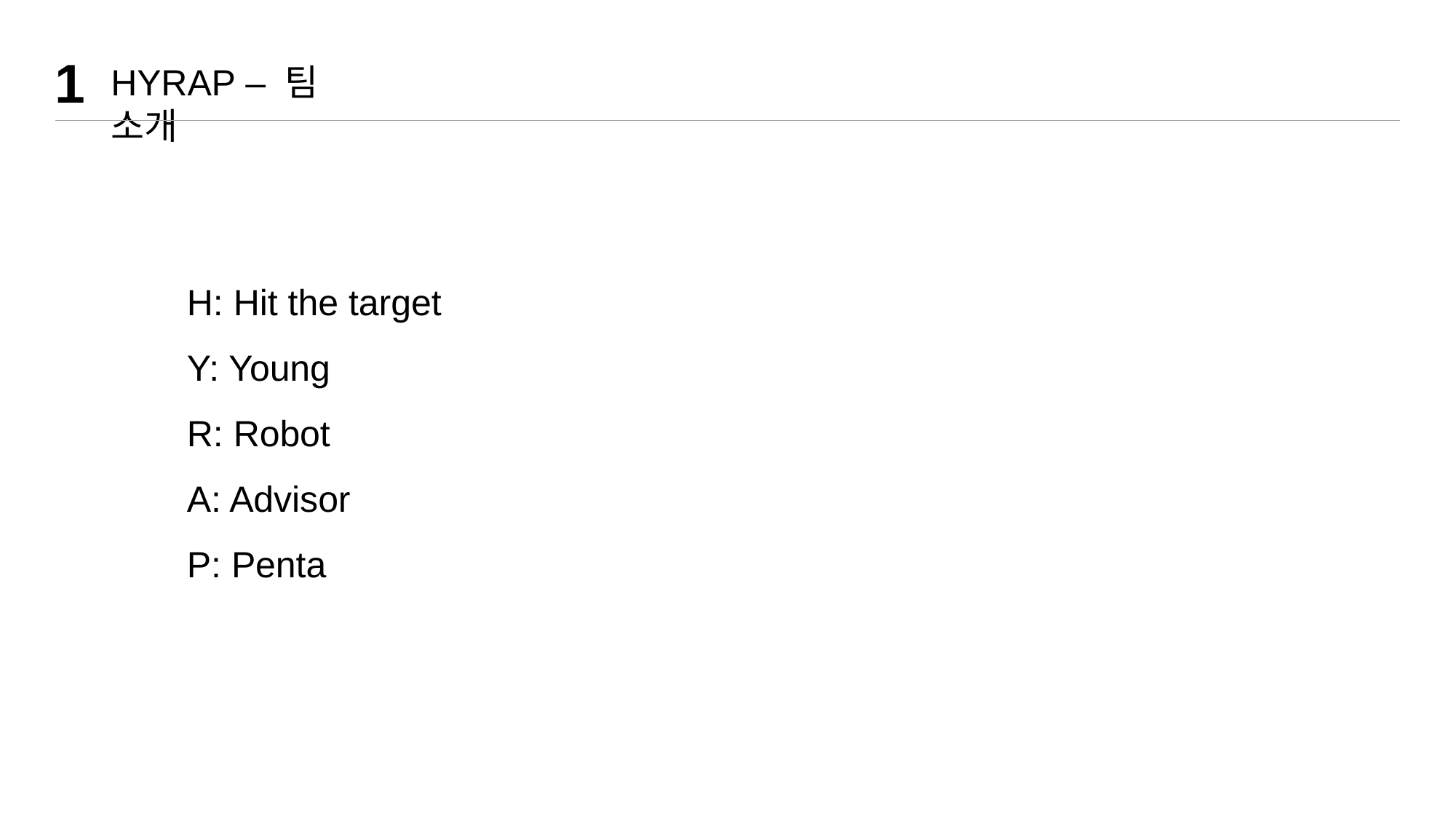

1
HYRAP – 팀 소개
H: Hit the target
Y: Young
R: Robot
A: Advisor
P: Penta